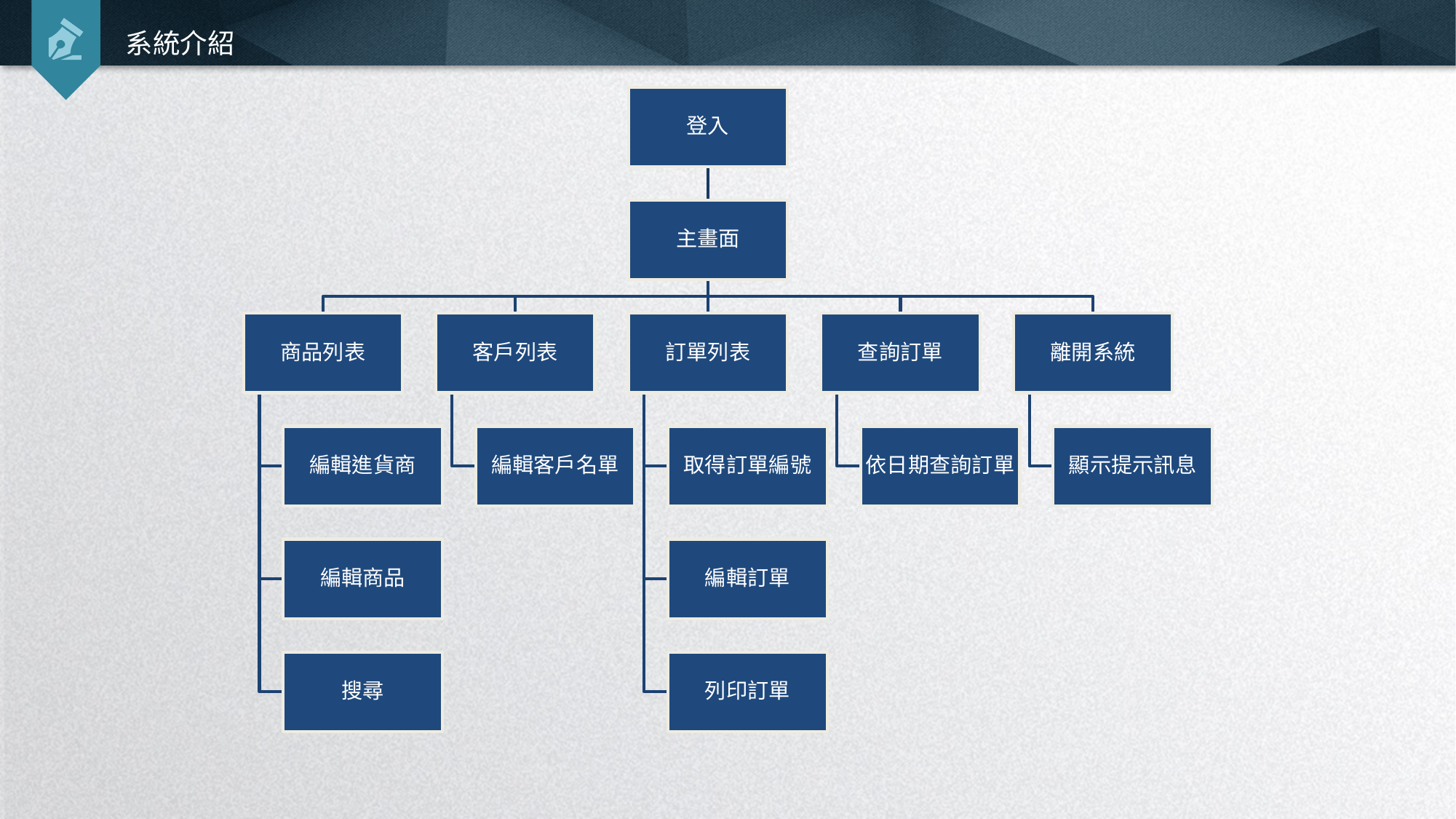

系統介紹
登入
主畫面
商品列表
編輯進貨商
編輯商品
搜尋
客戶列表
編輯客戶名單
訂單列表
取得訂單編號
編輯訂單
列印訂單
查詢訂單
依日期查詢訂單
離開系統
顯示提示訊息
延时符